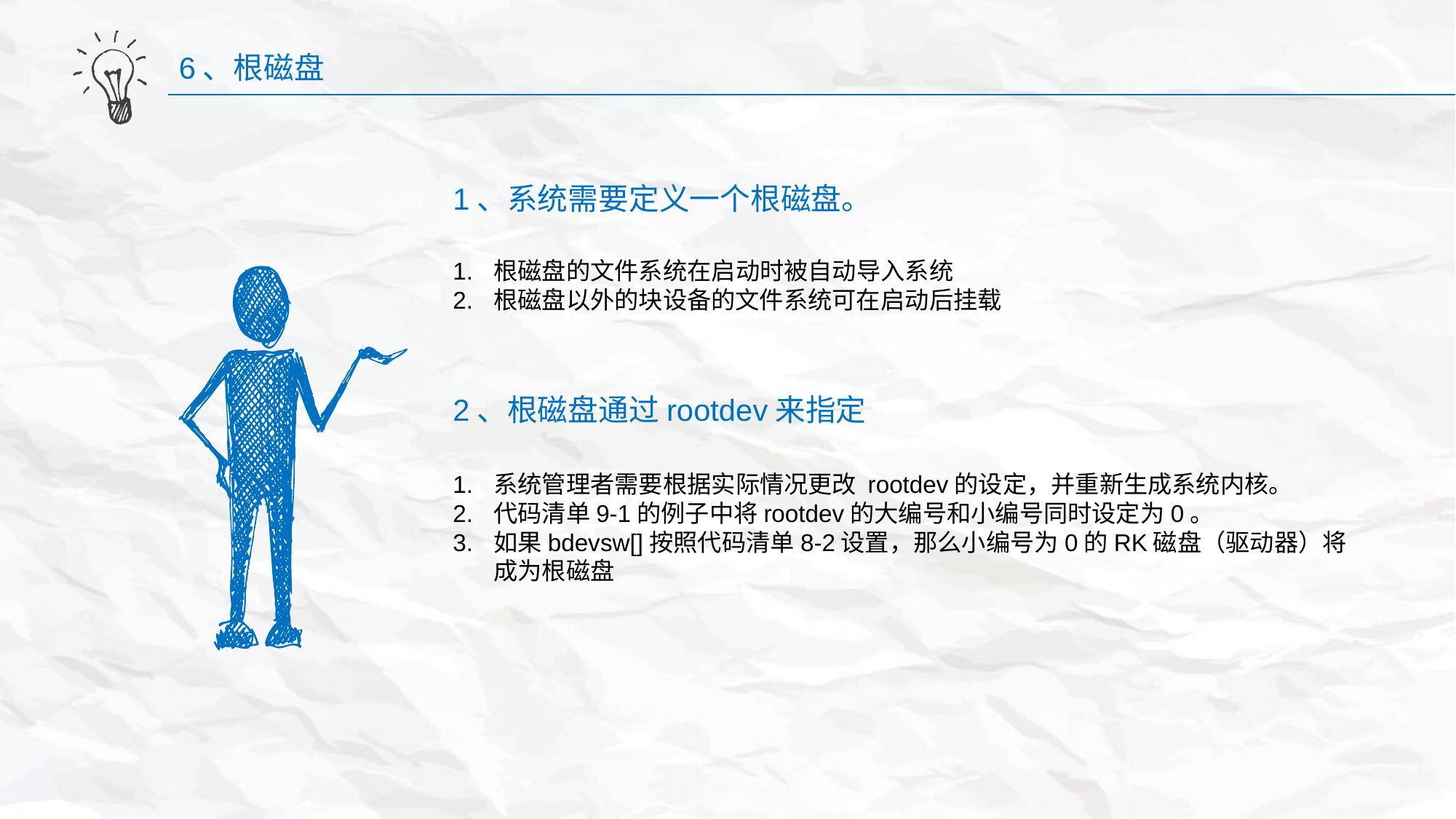

6、根磁盘
1、系统需要定义一个根磁盘。
根磁盘的文件系统在启动时被自动导入系统
根磁盘以外的块设备的文件系统可在启动后挂载
2、根磁盘通过rootdev来指定
系统管理者需要根据实际情况更改 rootdev的设定，并重新生成系统内核。
代码清单9-1的例子中将rootdev的大编号和小编号同时设定为0。
如果bdevsw[]按照代码清单8-2设置，那么小编号为0的RK磁盘（驱动器）将成为根磁盘